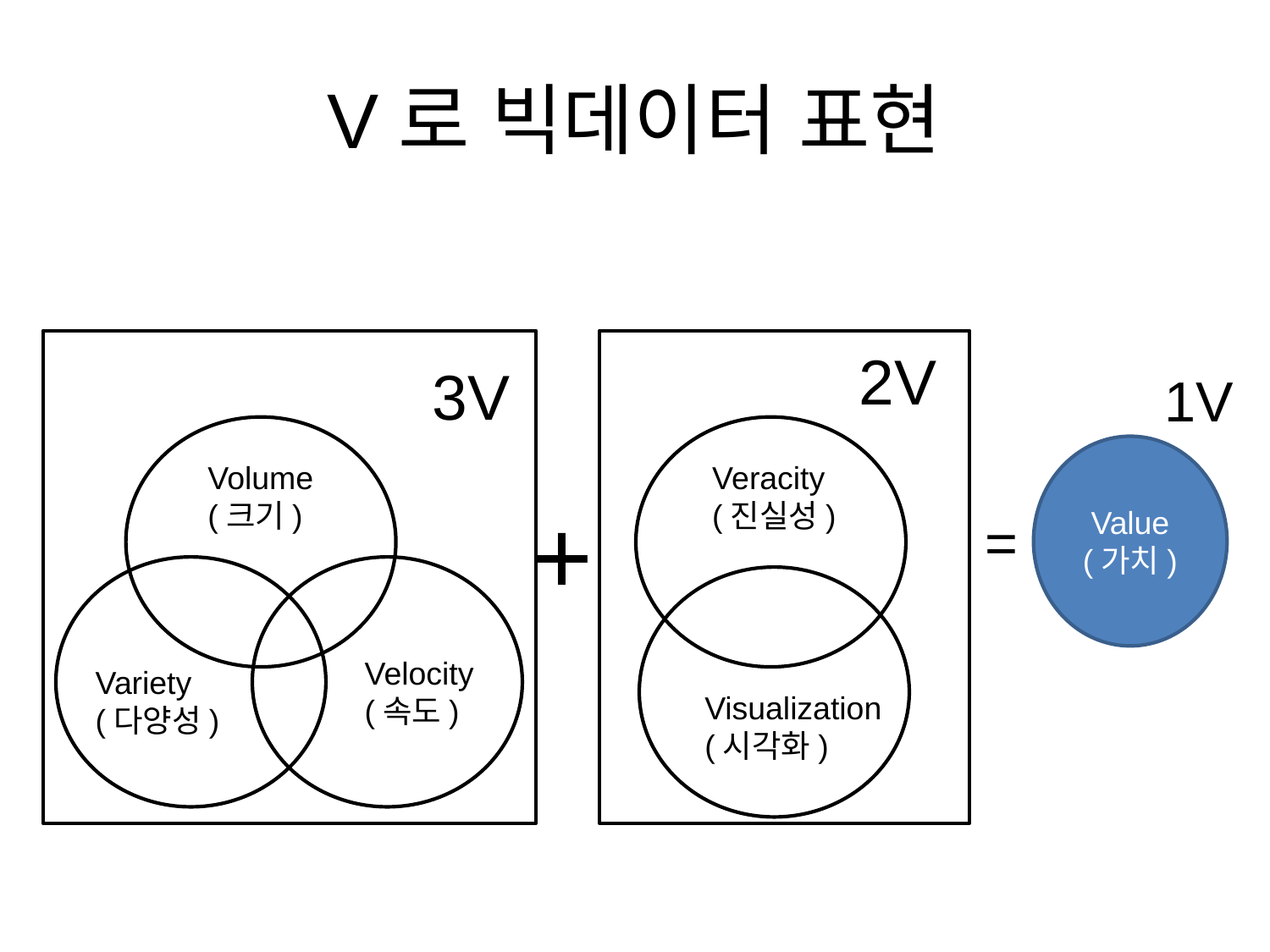

# V로 빅데이터 표현

3V

Volume
(크기)

Velocity
(속도)
Variety
(다양성)

2V

Veracity
(진실성)

Visualization
(시각화)
1V
Value
(가치)
+
=